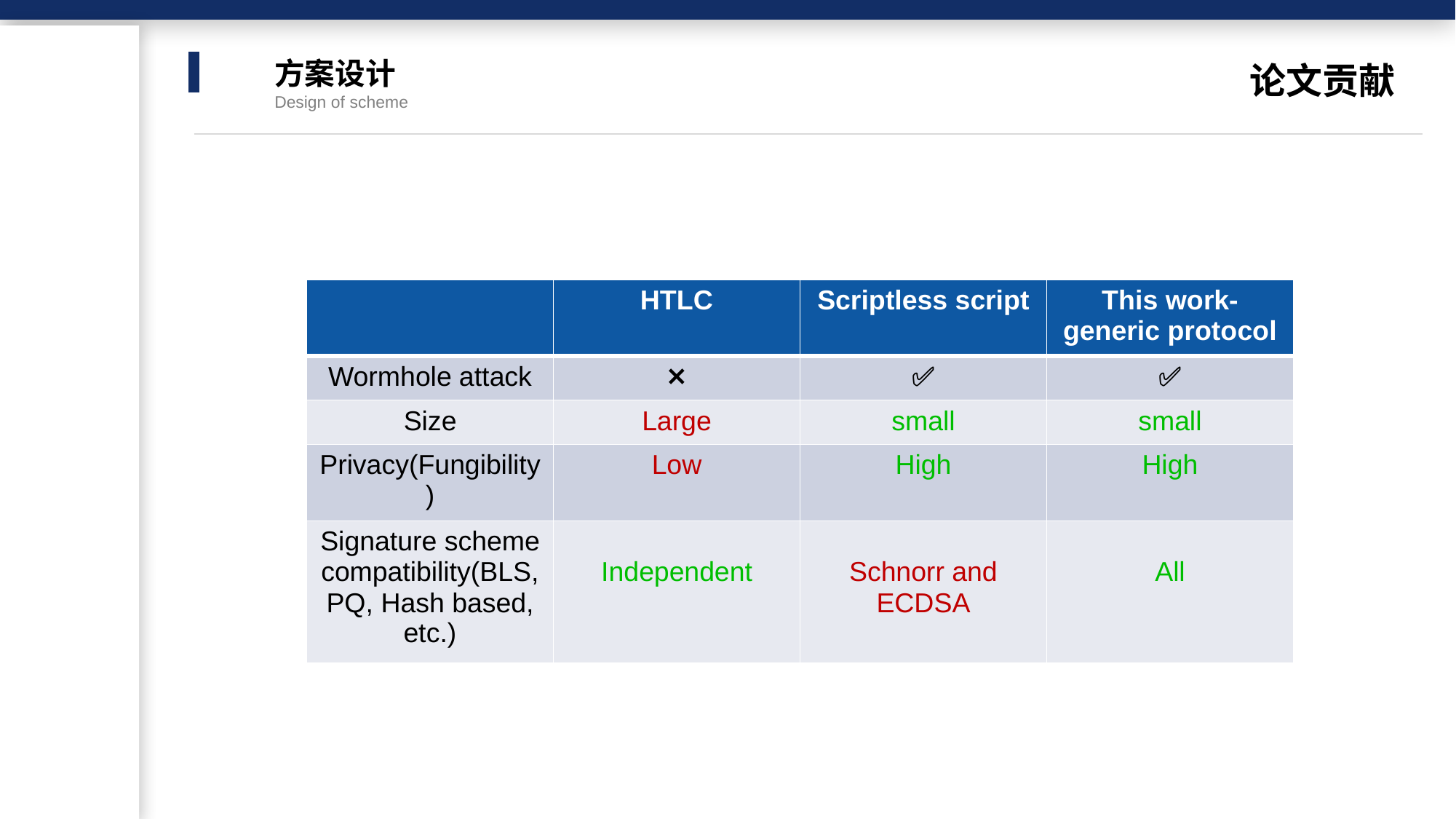

论文贡献
方案设计
Design of scheme
|  | HTLC | Scriptless script | This work-generic protocol |
| --- | --- | --- | --- |
| Wormhole attack | ❌ | ✅ | ✅ |
| Size | Large | small | small |
| Privacy(Fungibility) | Low | High | High |
| Signature scheme compatibility(BLS, PQ, Hash based, etc.) | Independent | Schnorr and ECDSA | All |